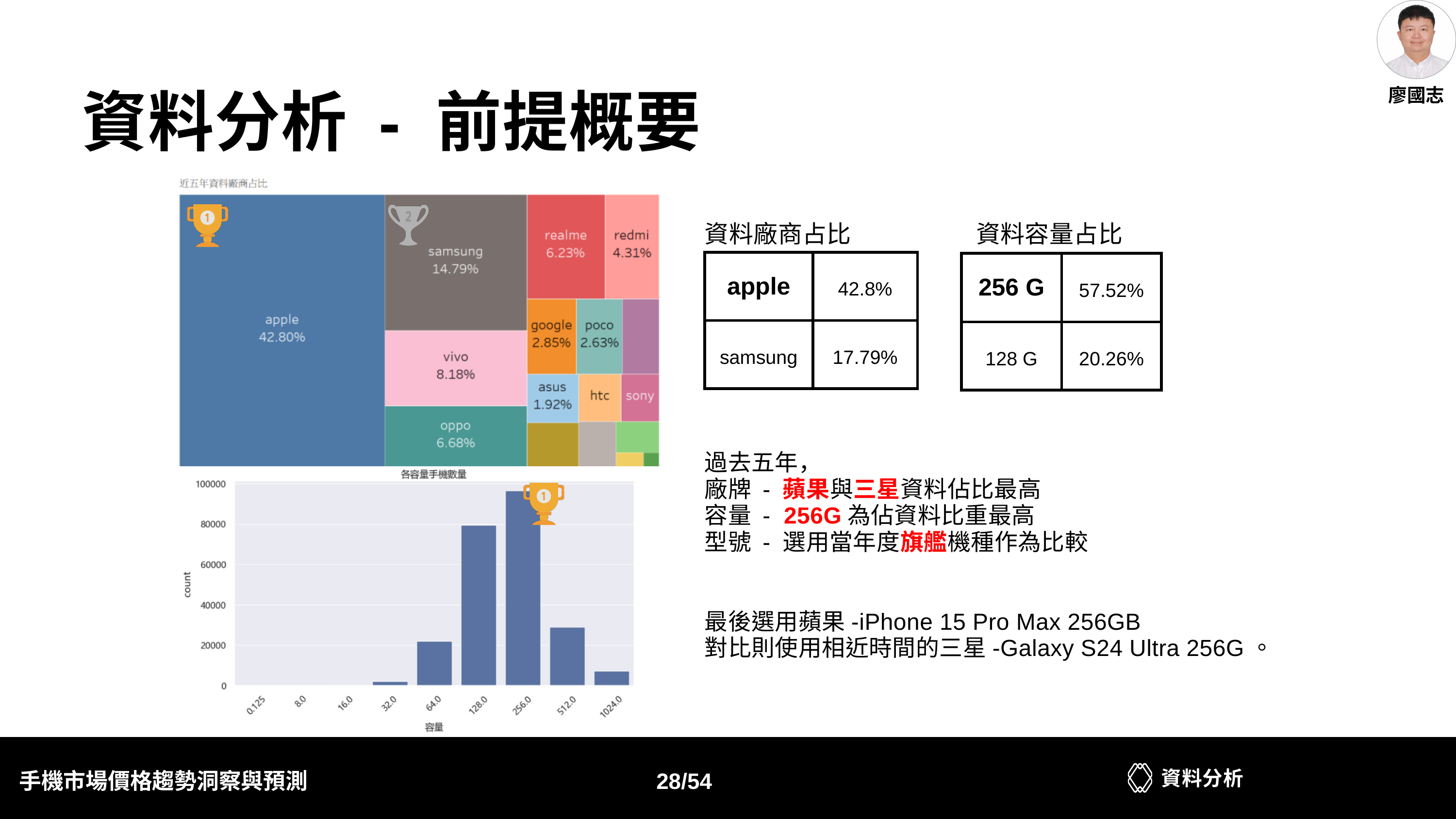

廖國志
資料分析 - 前提概要

資料廠商占比
資料容量占比
| apple | 42.8% |
| --- | --- |
| samsung | 17.79% |
| 256 G | 57.52% |
| --- | --- |
| 128 G | 20.26% |
過去五年，
廠牌 - 蘋果與三星資料佔比最高
容量 -  256G為佔資料比重最高
型號 - 選用當年度旗艦機種作為比較

最後選用蘋果-iPhone 15 Pro Max 256GB
對比則使用相近時間的三星-Galaxy S24 Ultra 256G。

資料分析